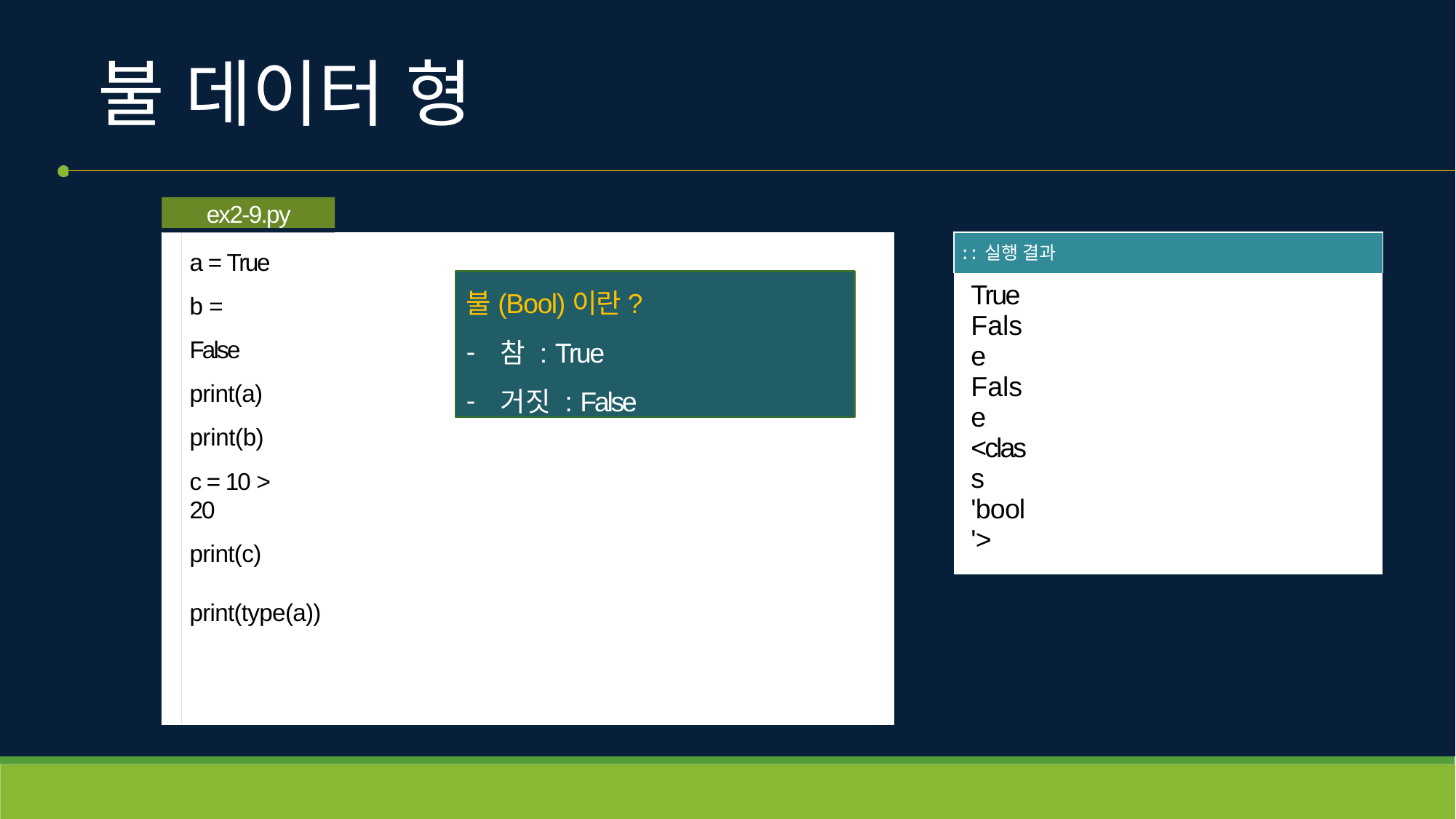

# 불 데이터 형

ex2-9.py
a = True  b = False  print(a)  print(b)
| ː ː 실행 결과 |
| --- |
| True False False <class 'bool'> |

불(Bool)이란?
참 : True
거짓 : False
c = 10 > 20
print(c)
print(type(a))